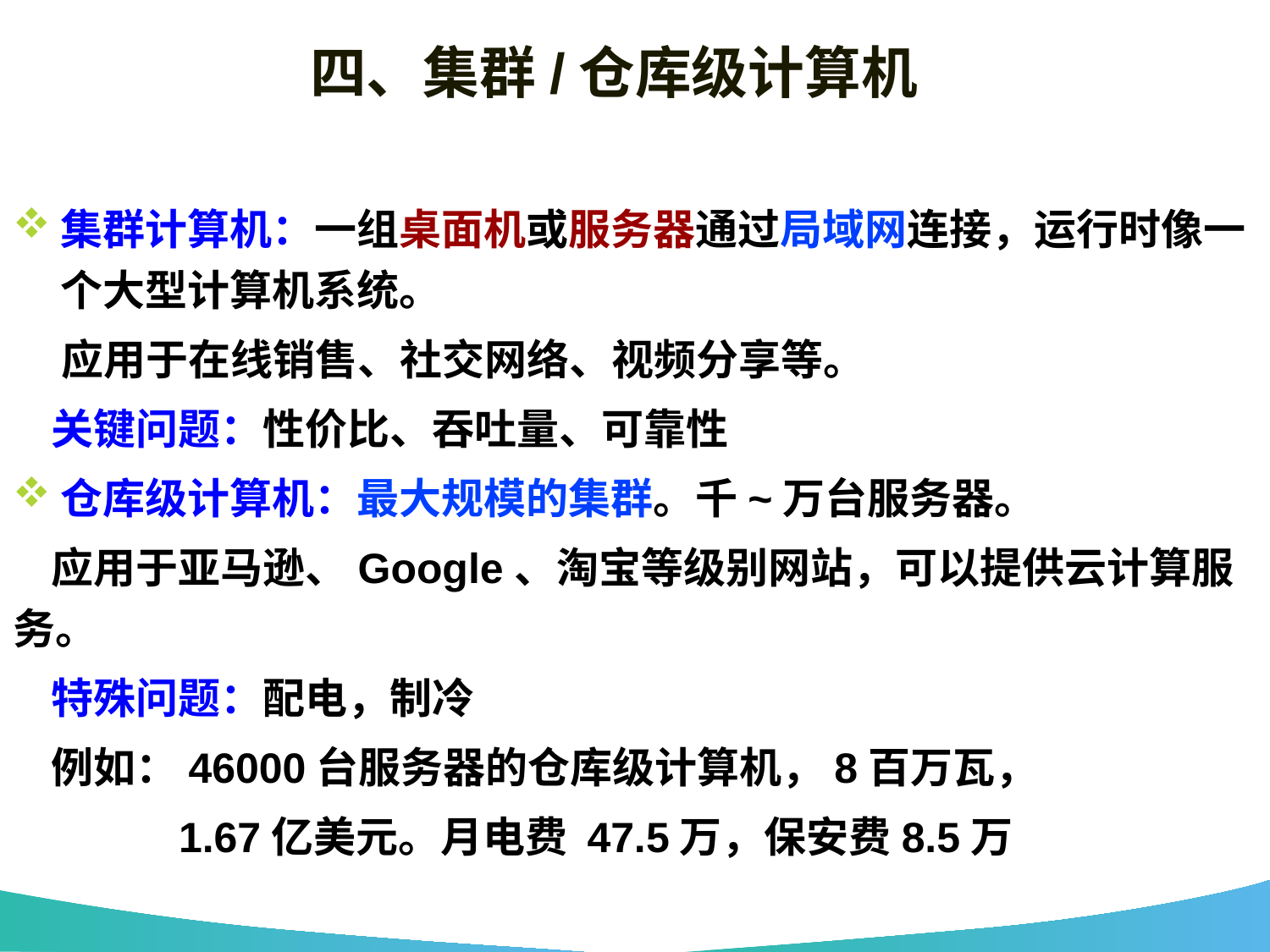

# 四、集群/仓库级计算机
集群计算机：一组桌面机或服务器通过局域网连接，运行时像一个大型计算机系统。
    应用于在线销售、社交网络、视频分享等。
   关键问题：性价比、吞吐量、可靠性
仓库级计算机：最大规模的集群。千~万台服务器。
   应用于亚马逊、Google、淘宝等级别网站，可以提供云计算服务。
   特殊问题：配电，制冷
   例如：46000台服务器的仓库级计算机，8百万瓦，
              1.67亿美元。月电费 47.5万，保安费8.5万

60